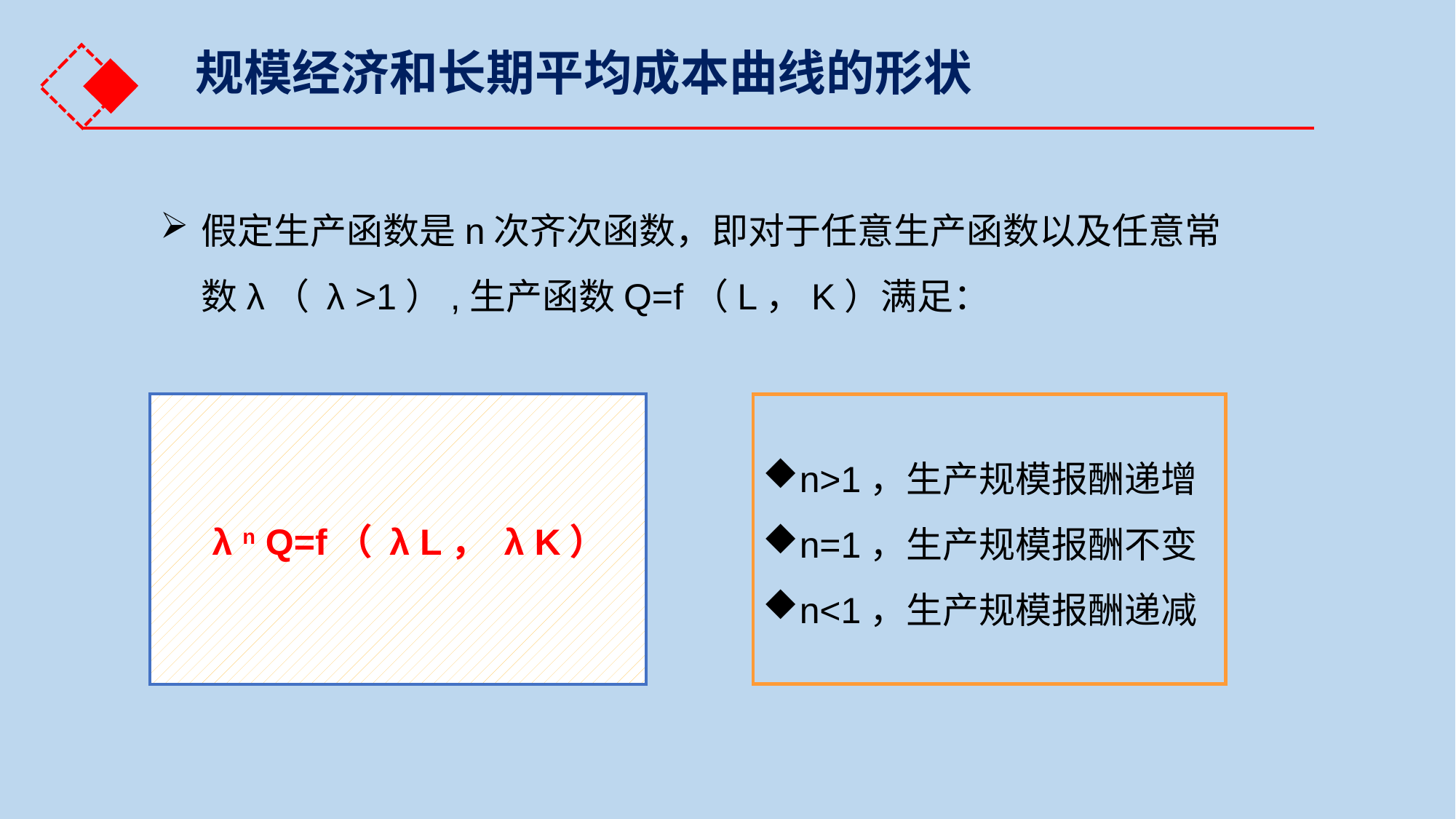

规模经济和长期平均成本曲线的形状

假定生产函数是n次齐次函数，即对于任意生产函数以及任意常数λ（ λ >1）,生产函数Q=f（L，K）满足：

n>1，生产规模报酬递增
n=1，生产规模报酬不变
n<1，生产规模报酬递减
λ n Q=f（ λ L， λ K）